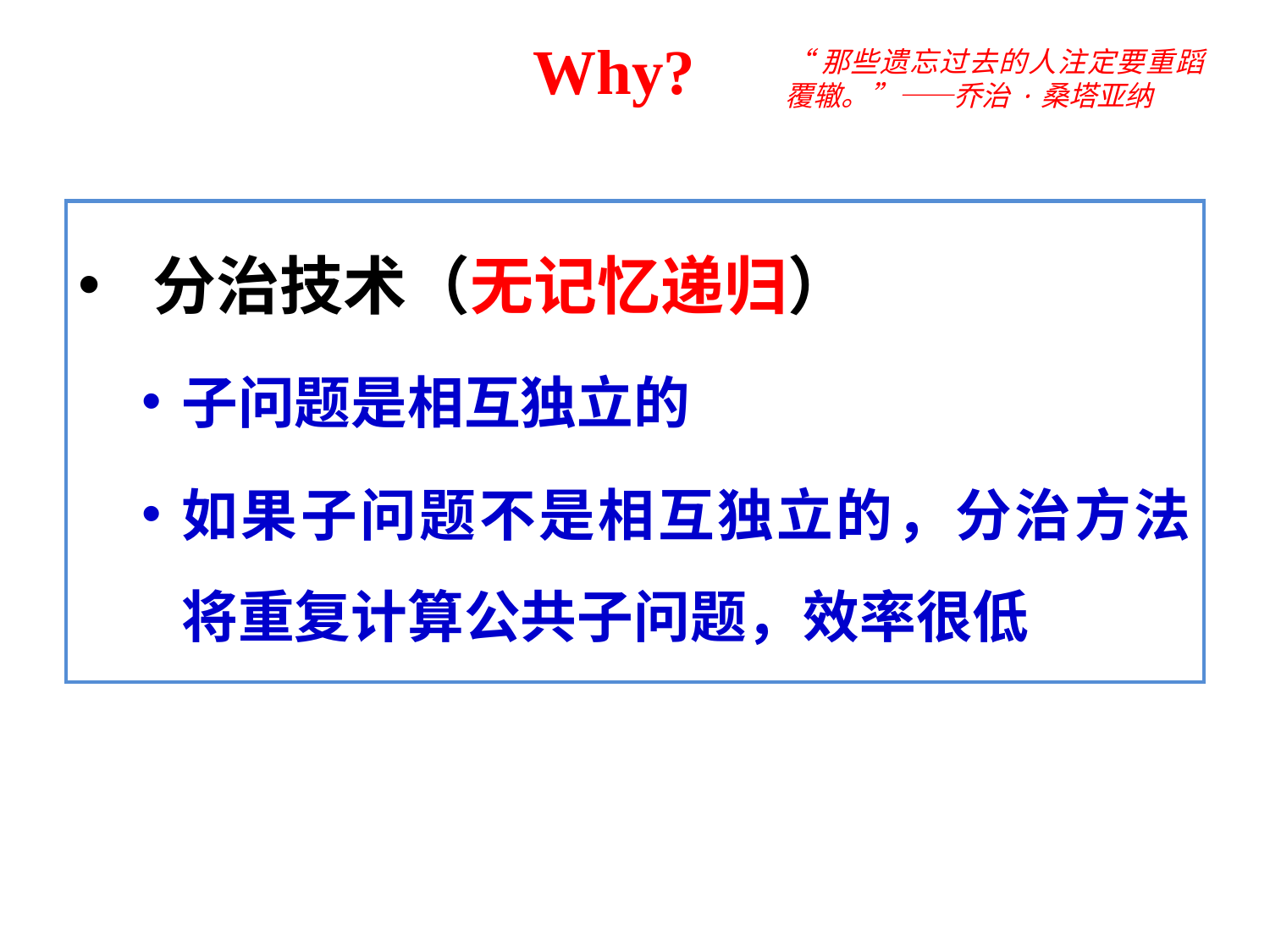

Why?
“那些遗忘过去的人注定要重蹈覆辙。”——乔治·桑塔亚纳
分治技术（无记忆递归）
子问题是相互独立的
如果子问题不是相互独立的，分治方法将重复计算公共子问题，效率很低